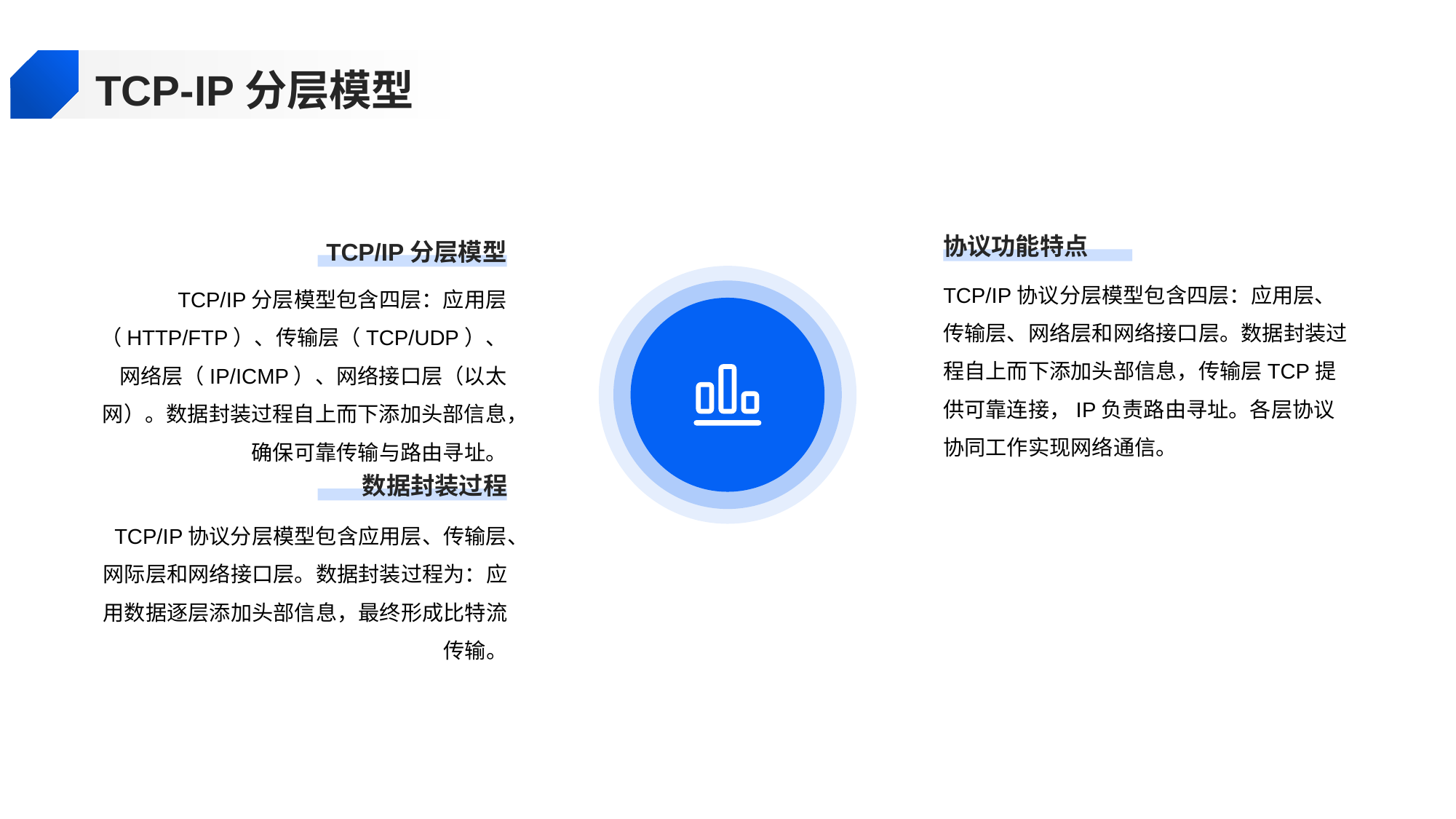

TCP-IP分层模型
协议功能特点
TCP/IP分层模型

TCP/IP协议分层模型包含四层：应用层、传输层、网络层和网络接口层。数据封装过程自上而下添加头部信息，传输层TCP提供可靠连接，IP负责路由寻址。各层协议协同工作实现网络通信。
TCP/IP分层模型包含四层：应用层（HTTP/FTP）、传输层（TCP/UDP）、网络层（IP/ICMP）、网络接口层（以太网）。数据封装过程自上而下添加头部信息，确保可靠传输与路由寻址。

数据封装过程

TCP/IP协议分层模型包含应用层、传输层、网际层和网络接口层。数据封装过程为：应用数据逐层添加头部信息，最终形成比特流传输。